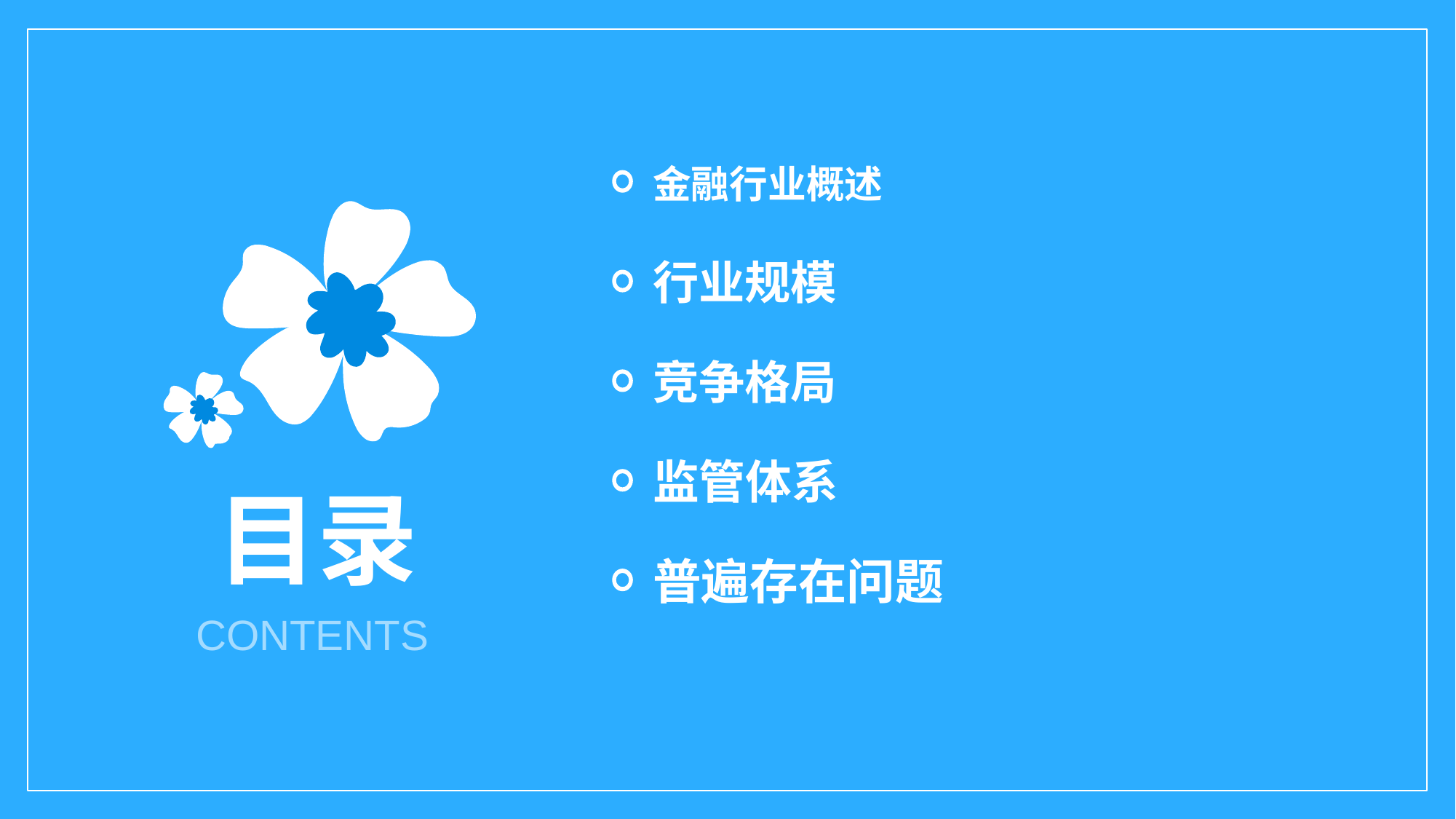

金融行业概述

行业规模

竞争格局

监管体系

目录
普遍存在问题

CONTENTS